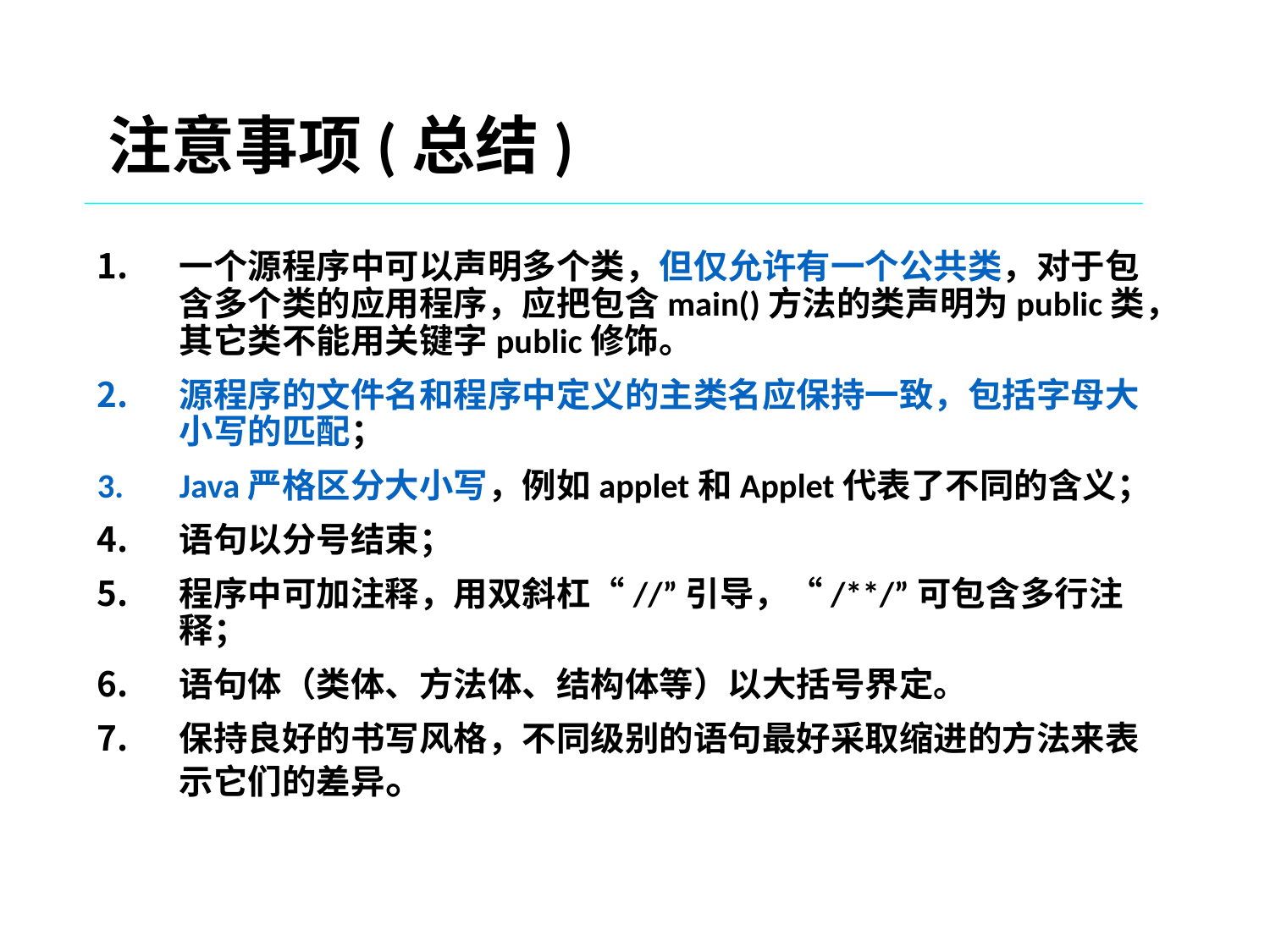

# 注意事项(总结)

一个源程序中可以声明多个类，但仅允许有一个公共类，对于包含多个类的应用程序，应把包含main()方法的类声明为public类，其它类不能用关键字public修饰。
源程序的文件名和程序中定义的主类名应保持一致，包括字母大小写的匹配；
Java严格区分大小写，例如applet和Applet代表了不同的含义；
语句以分号结束；
程序中可加注释，用双斜杠“//”引导，“/**/”可包含多行注释；
语句体（类体、方法体、结构体等）以大括号界定。
保持良好的书写风格，不同级别的语句最好采取缩进的方法来表示它们的差异。